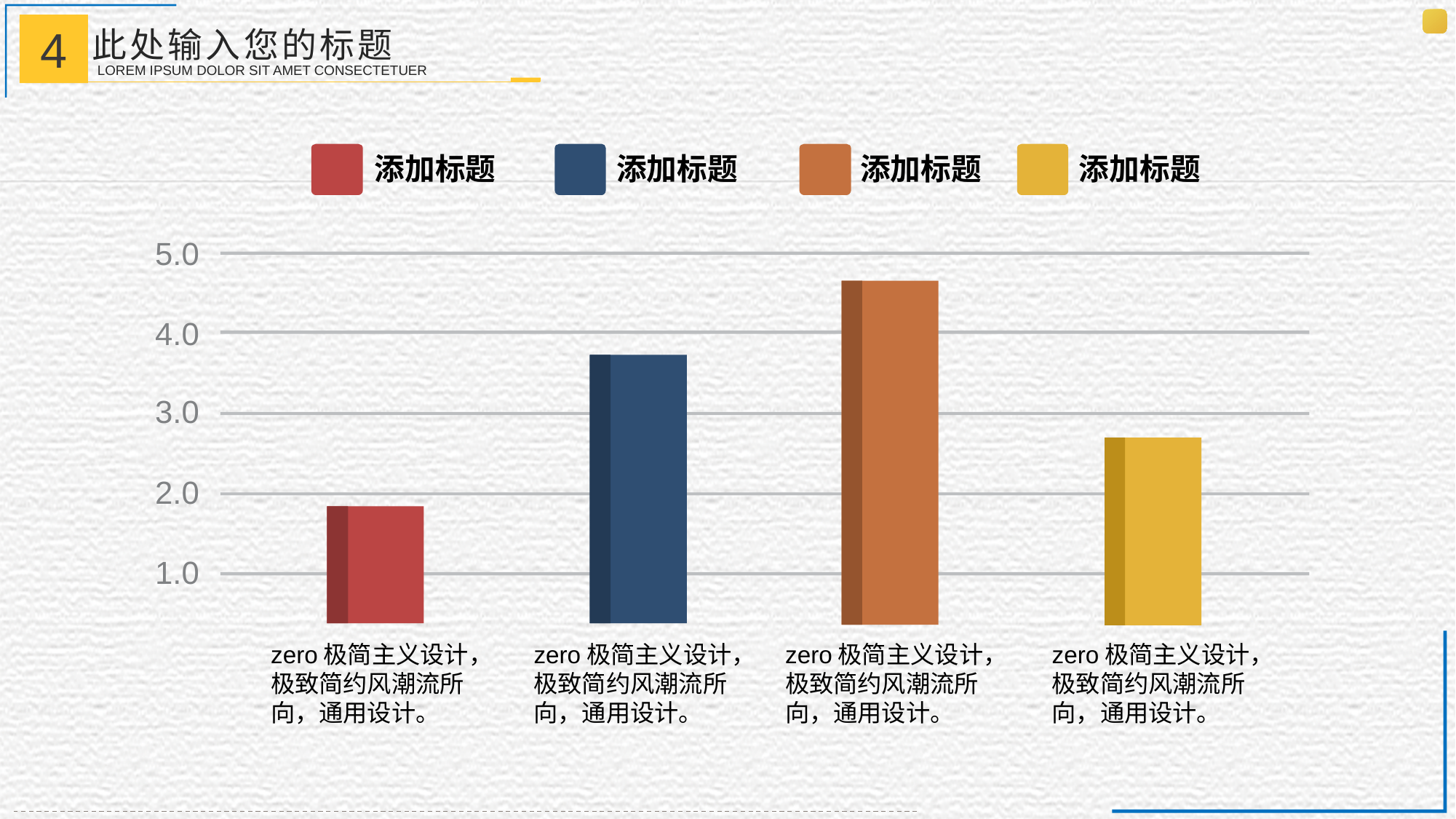

此处输入您的标题
4
LOREM IPSUM DOLOR SIT AMET CONSECTETUER

添加标题
添加标题
添加标题
添加标题
5.0

4.0

3.0

2.0

1.0

zero极简主义设计，极致简约风潮流所向，通用设计。
zero极简主义设计，极致简约风潮流所向，通用设计。
zero极简主义设计，极致简约风潮流所向，通用设计。
zero极简主义设计，极致简约风潮流所向，通用设计。